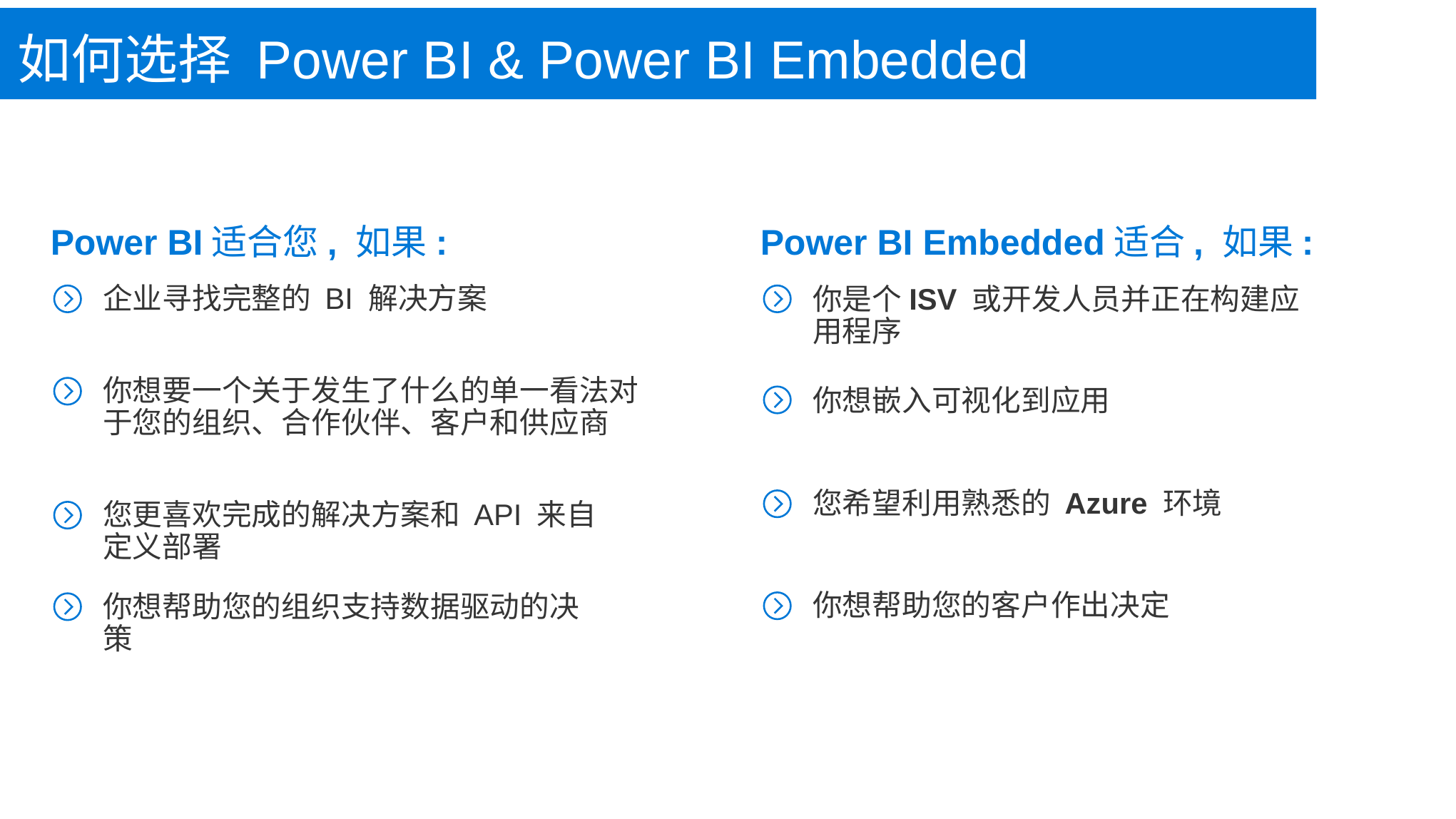

如何选择 Power BI & Power BI Embedded
Power BI适合您, 如果:
Power BI Embedded适合, 如果:
企业寻找完整的 BI 解决方案
你是个ISV 或开发人员并正在构建应用程序

你想要一个关于发生了什么的单一看法对于您的组织、合作伙伴、客户和供应商
你想嵌入可视化到应用

您希望利用熟悉的 Azure 环境
您更喜欢完成的解决方案和 API 来自定义部署

你想帮助您的组织支持数据驱动的决策
你想帮助您的客户作出决定